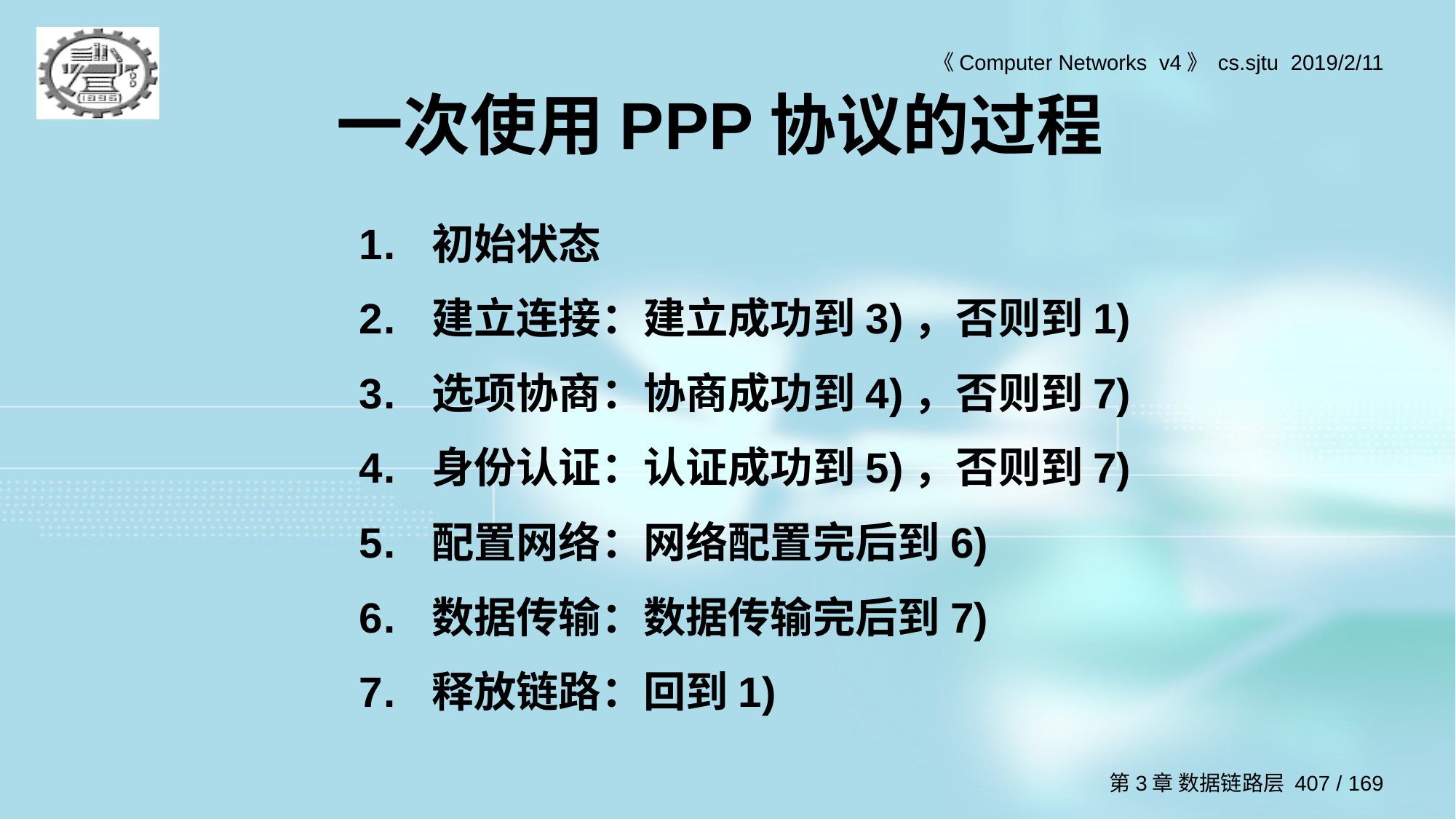

# 一次使用PPP协议的过程
初始状态
建立连接：建立成功到3)，否则到1)
选项协商：协商成功到4)，否则到7)
身份认证：认证成功到5)，否则到7)
配置网络：网络配置完后到6)
数据传输：数据传输完后到7)
释放链路：回到1)